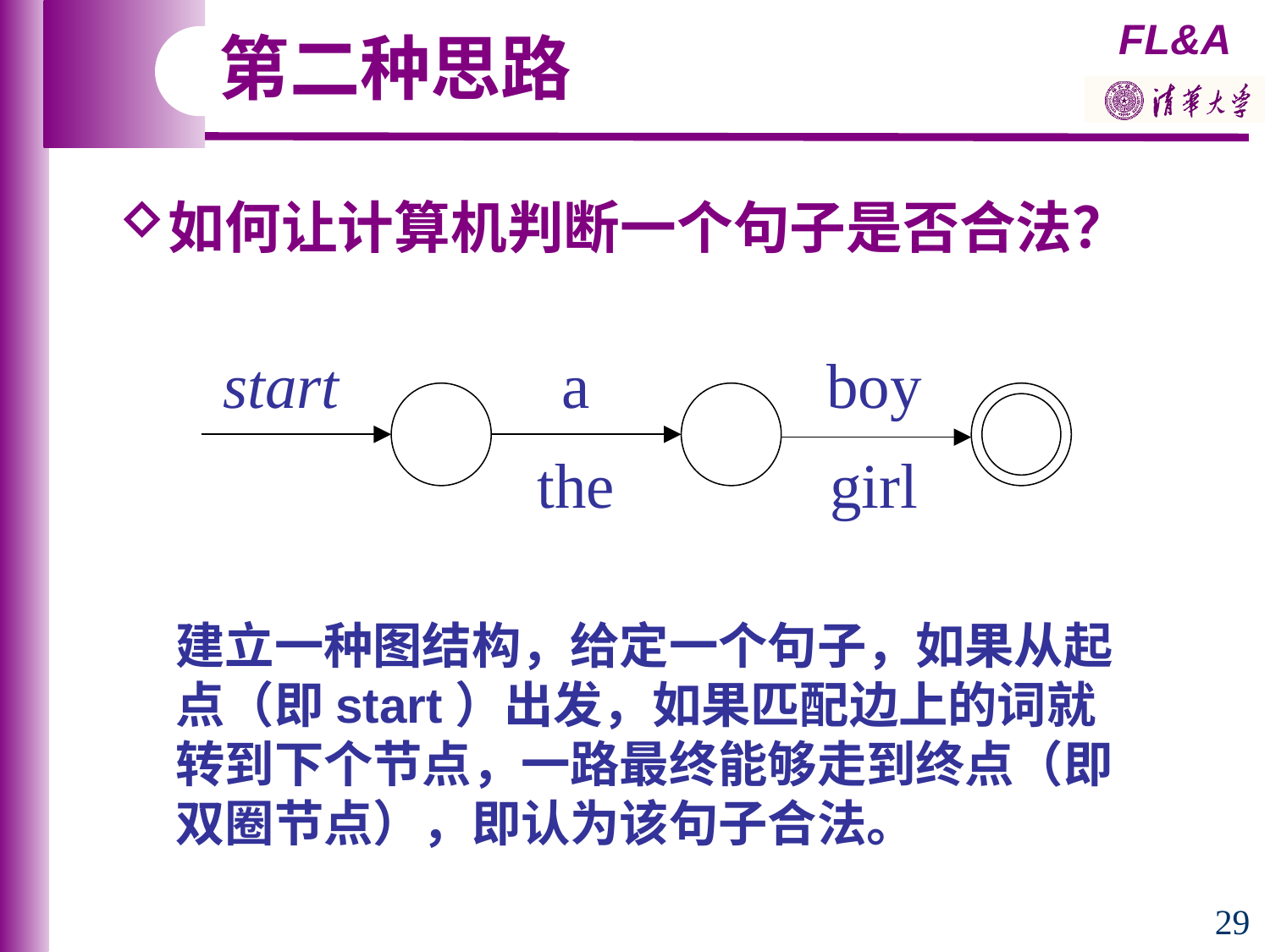

第二种思路
如何让计算机判断一个句子是否合法？
a
boy
start

the
girl

建立一种图结构，给定一个句子，如果从起点（即start）出发，如果匹配边上的词就转到下个节点，一路最终能够走到终点（即双圈节点），即认为该句子合法。
29